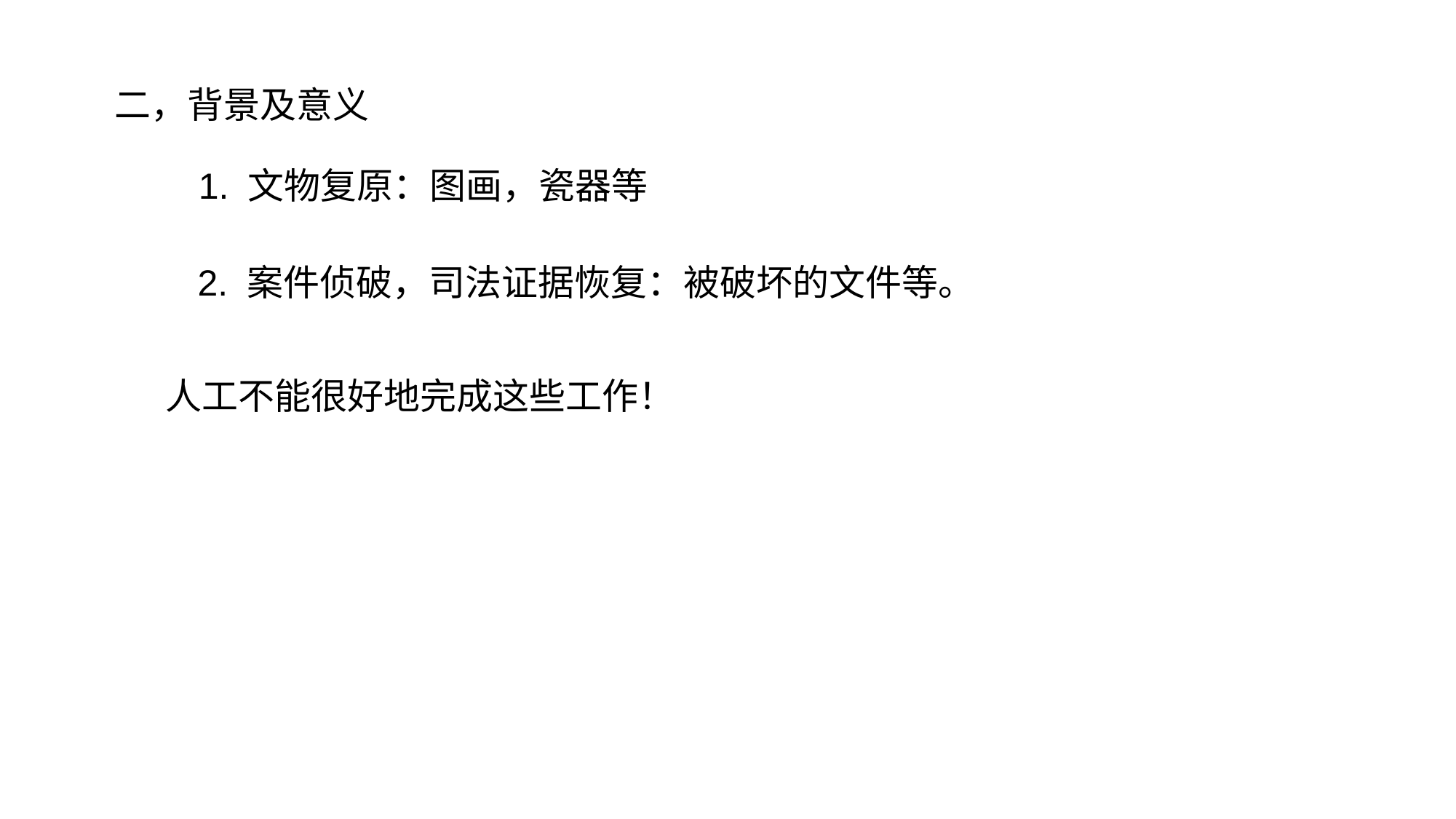

二，背景及意义
1. 文物复原：图画，瓷器等
2. 案件侦破，司法证据恢复：被破坏的文件等。
人工不能很好地完成这些工作！